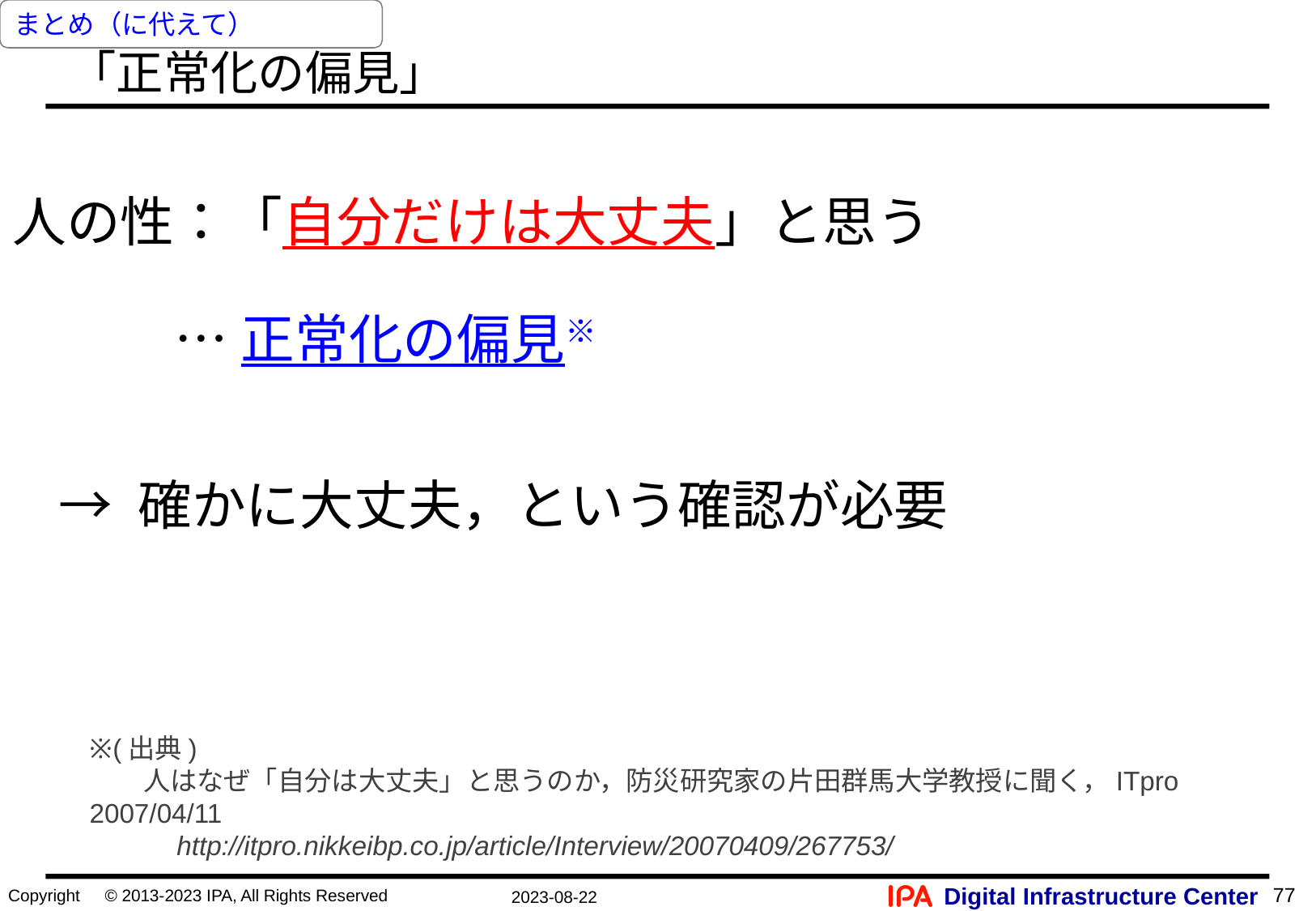

まとめ（に代えて）
# 「正常化の偏見」
人の性：「自分だけは大丈夫」と思う
　　　… 正常化の偏見※
→ 確かに大丈夫，という確認が必要
※ (出典)
　　人はなぜ「自分は大丈夫」と思うのか，防災研究家の片田群馬大学教授に聞く，ITpro 2007/04/11
　　　http://itpro.nikkeibp.co.jp/article/Interview/20070409/267753/